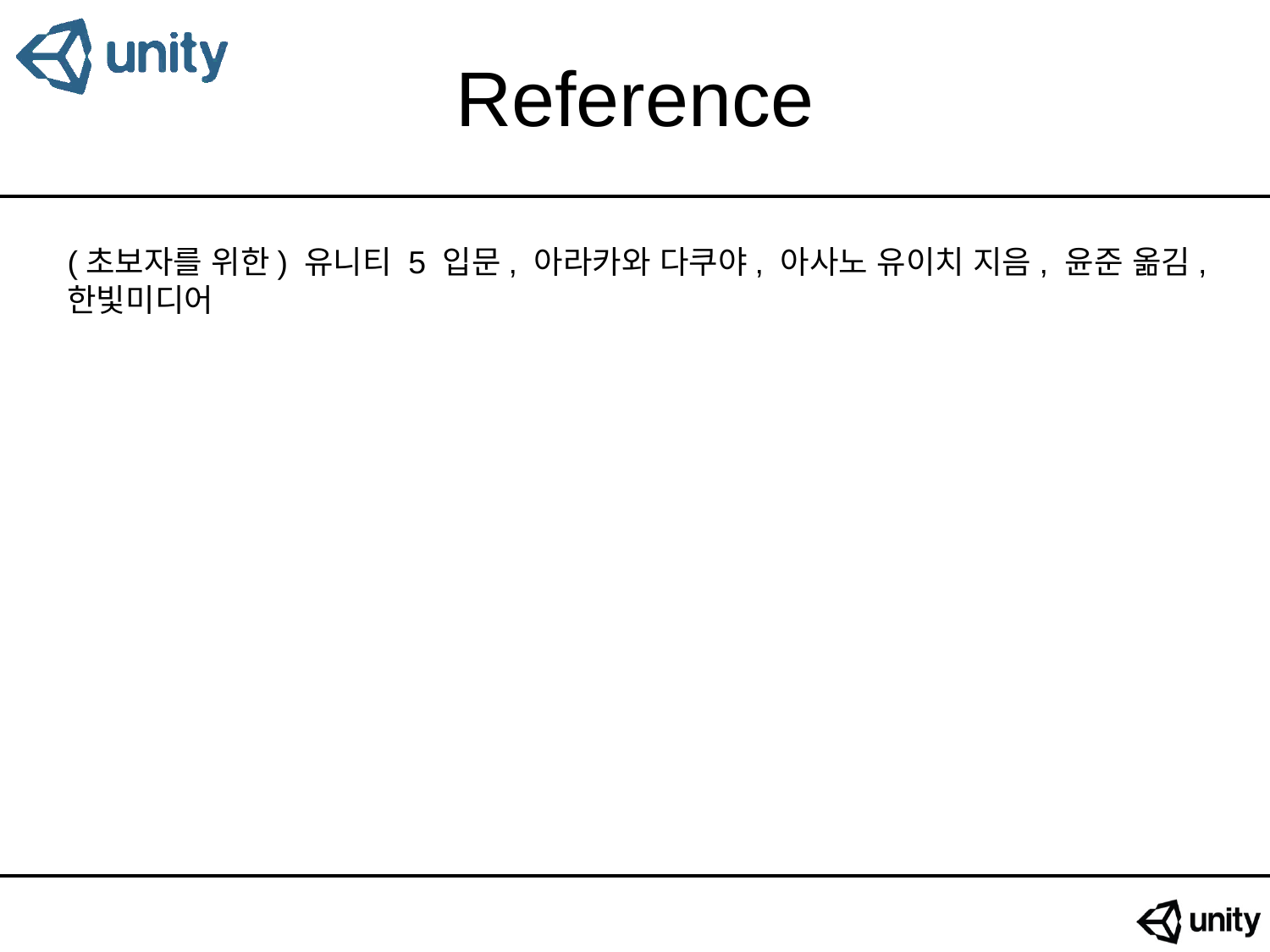

# Reference
(초보자를 위한) 유니티 5 입문, 아라카와 다쿠야, 아사노 유이치 지음, 윤준 옮김, 한빛미디어